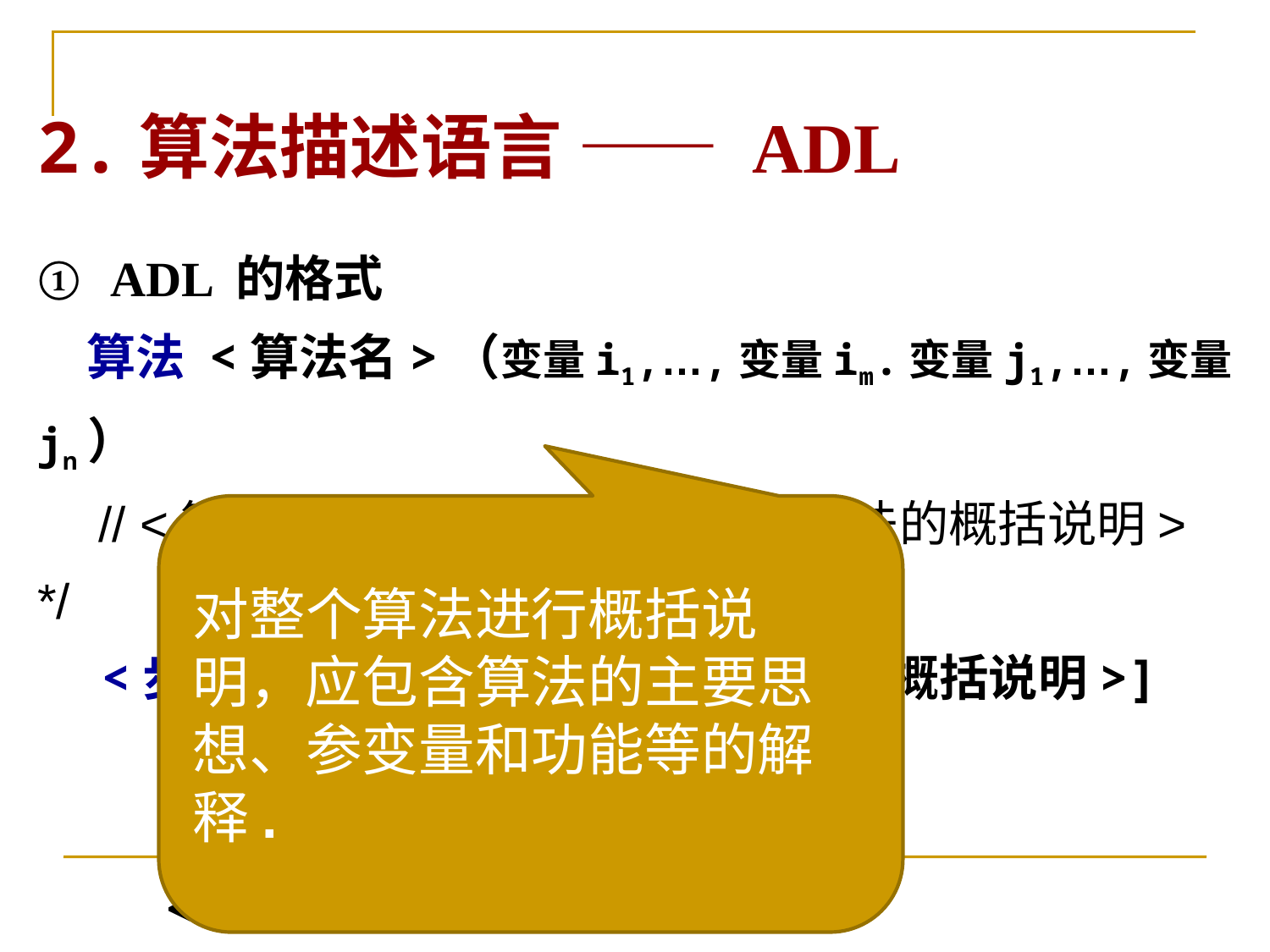

2.算法描述语言 —— ADL

① ADL 的格式
　算法 <算法名>（变量i1,…,变量im.变量j1,…,变量jn）
　// <算法的概括说明> 或者 /* <算法的概括说明> */
<步骤名><步骤号>. [<本步骤的概括说明>]
	<操作1>
		…
<操作J>
<步骤名><步骤号>. [<本步骤的概括说明>]
	… …  ▐
对整个算法进行概括说明，应包含算法的主要思想、参变量和功能等的解释.